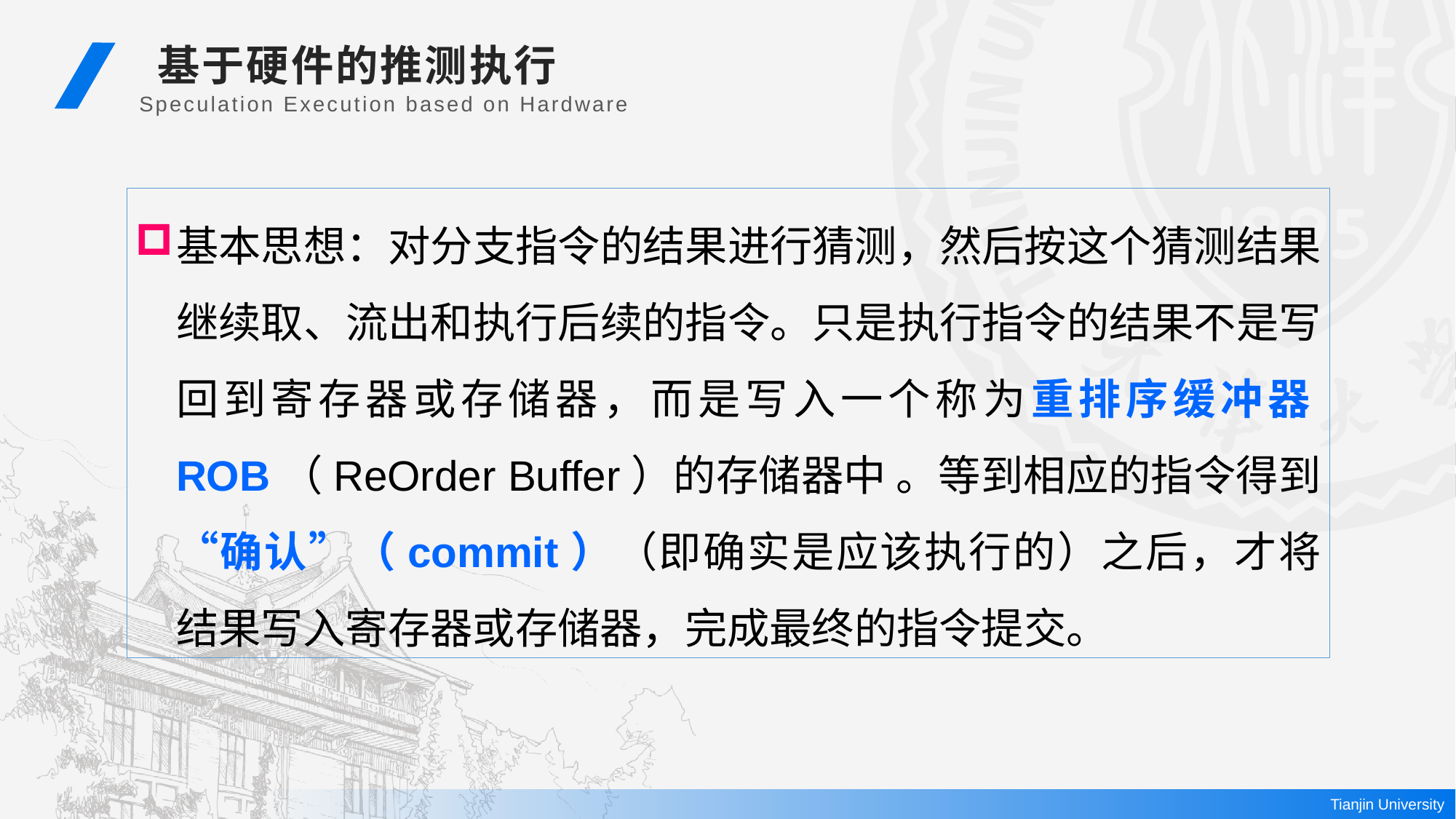

基于硬件的推测执行
Speculation Execution based on Hardware
基本思想：对分支指令的结果进行猜测，然后按这个猜测结果继续取、流出和执行后续的指令。只是执行指令的结果不是写回到寄存器或存储器，而是写入一个称为重排序缓冲器ROB（ReOrder Buffer）的存储器中 。等到相应的指令得到“确认”（commit）（即确实是应该执行的）之后，才将结果写入寄存器或存储器，完成最终的指令提交。